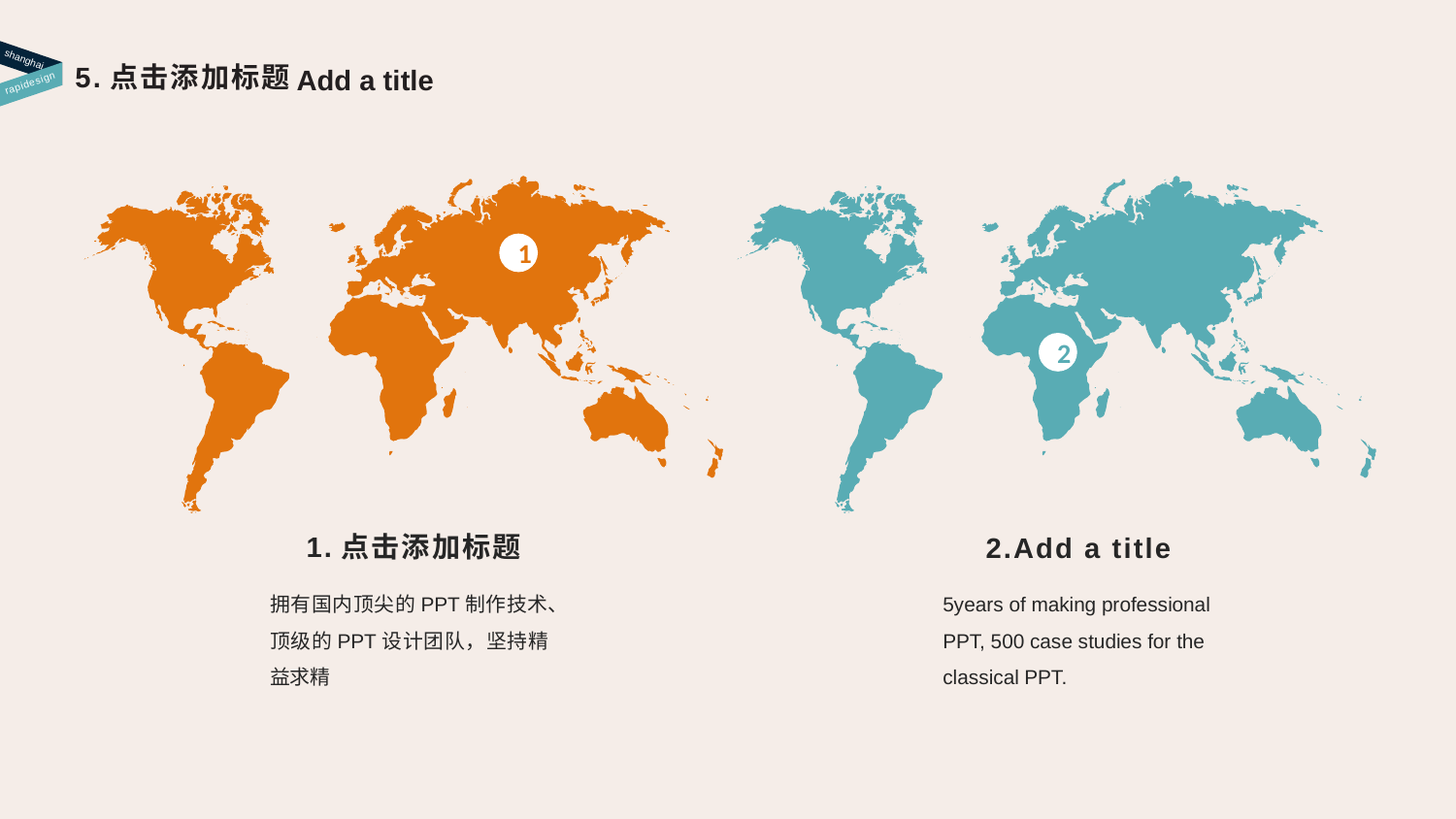

shanghai
5.点击添加标题
Add a title
rapidesign

1
2
1.点击添加标题
拥有国内顶尖的PPT制作技术、顶级的PPT设计团队，坚持精益求精
2.Add a title
5years of making professional PPT, 500 case studies for the classical PPT.